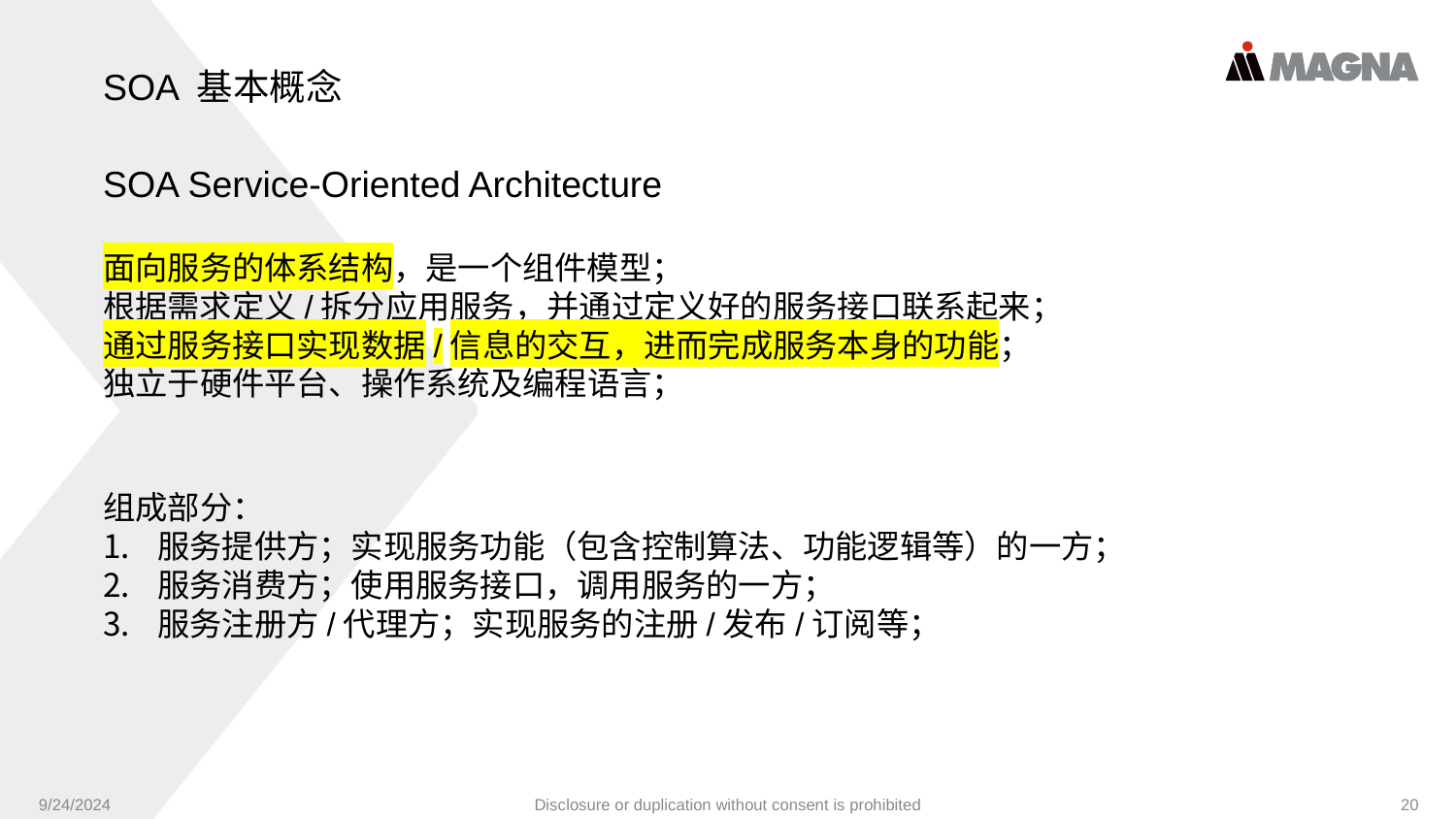

SOA 基本概念
SOA Service-Oriented Architecture
面向服务的体系结构，是一个组件模型；
根据需求定义/拆分应用服务，并通过定义好的服务接口联系起来；
通过服务接口实现数据/信息的交互，进而完成服务本身的功能；
独立于硬件平台、操作系统及编程语言；
组成部分：
服务提供方；实现服务功能（包含控制算法、功能逻辑等）的一方；
服务消费方；使用服务接口，调用服务的一方；
服务注册方/代理方；实现服务的注册/发布/订阅等；
9/24/2024
Disclosure or duplication without consent is prohibited
20